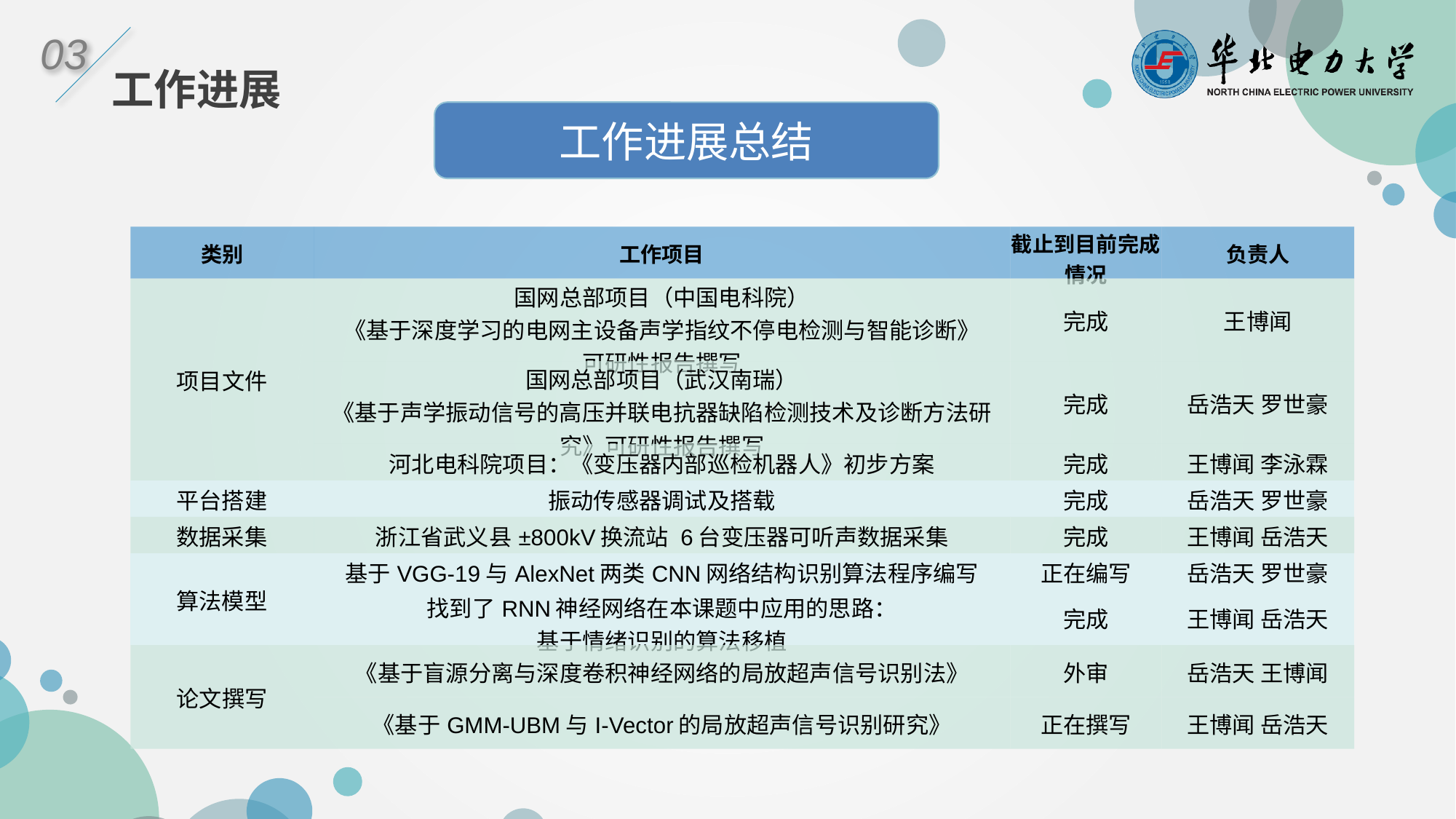

03
工作进展
工作进展总结
| 类别 | 工作项目 | 截止到目前完成情况 | 负责人 |
| --- | --- | --- | --- |
| 项目文件 | 国网总部项目（中国电科院） 《基于深度学习的电网主设备声学指纹不停电检测与智能诊断》 可研性报告撰写 | 完成 | 王博闻 |
|  | 国网总部项目（武汉南瑞） 《基于声学振动信号的高压并联电抗器缺陷检测技术及诊断方法研究》可研性报告撰写 | 完成 | 岳浩天 罗世豪 |
|  | 河北电科院项目：《变压器内部巡检机器人》初步方案 | 完成 | 王博闻 李泳霖 |
| 平台搭建 | 振动传感器调试及搭载 | 完成 | 岳浩天 罗世豪 |
| 数据采集 | 浙江省武义县±800kV换流站 6台变压器可听声数据采集 | 完成 | 王博闻 岳浩天 |
| 算法模型 | 基于VGG-19与AlexNet两类CNN网络结构识别算法程序编写 | 正在编写 | 岳浩天 罗世豪 |
|  | 找到了RNN神经网络在本课题中应用的思路： 基于情绪识别的算法移植 | 完成 | 王博闻 岳浩天 |
| 论文撰写 | 《基于盲源分离与深度卷积神经网络的局放超声信号识别法》 | 外审 | 岳浩天 王博闻 |
|  | 《基于GMM-UBM与I-Vector的局放超声信号识别研究》 | 正在撰写 | 王博闻 岳浩天 |